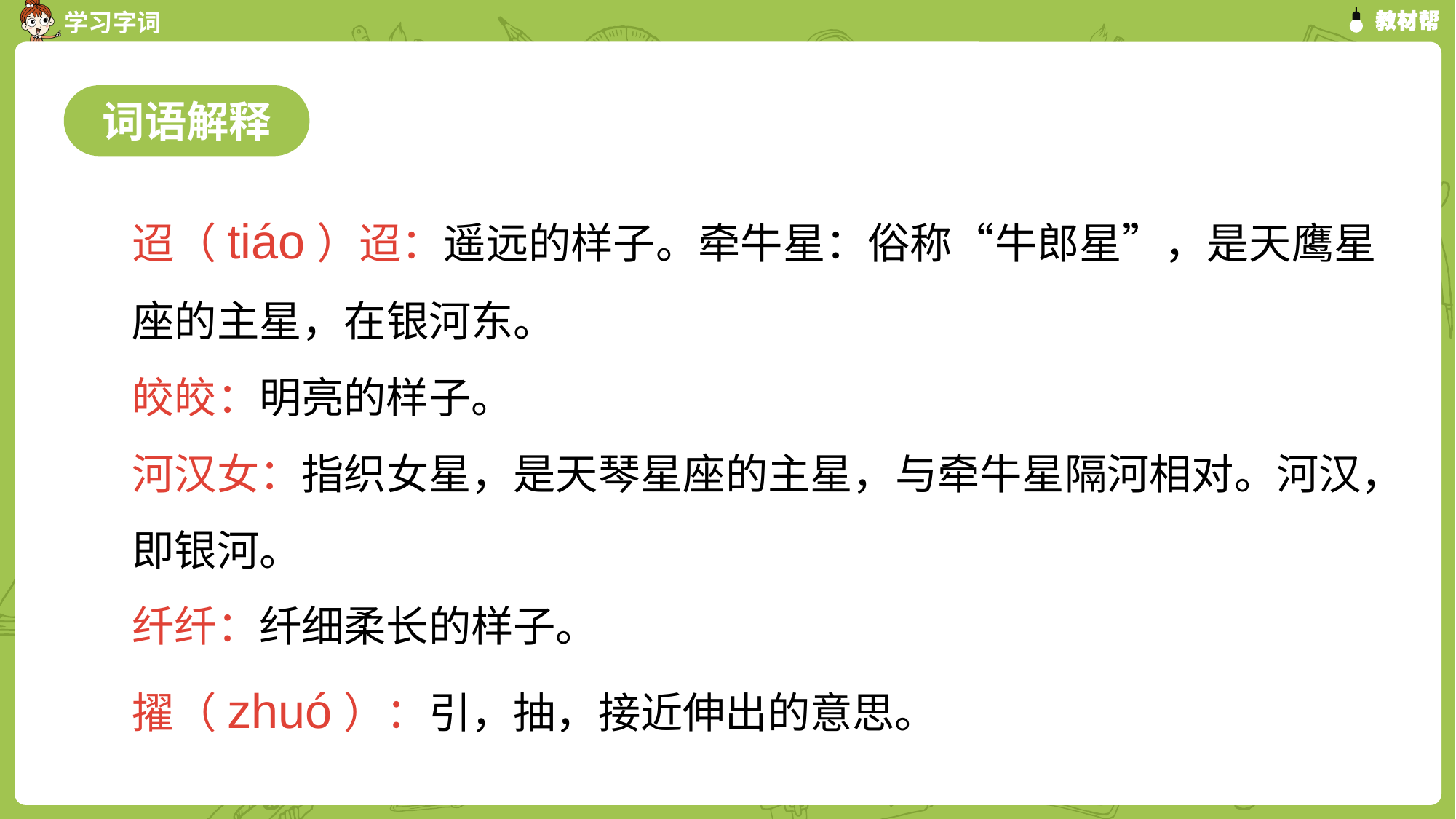

词语解释
迢（tiáo）迢：遥远的样子。牵牛星：俗称“牛郎星”，是天鹰星座的主星，在银河东。
皎皎：明亮的样子。
河汉女：指织女星，是天琴星座的主星，与牵牛星隔河相对。河汉，即银河。
纤纤：纤细柔长的样子。
擢（zhuó）：引，抽，接近伸出的意思。